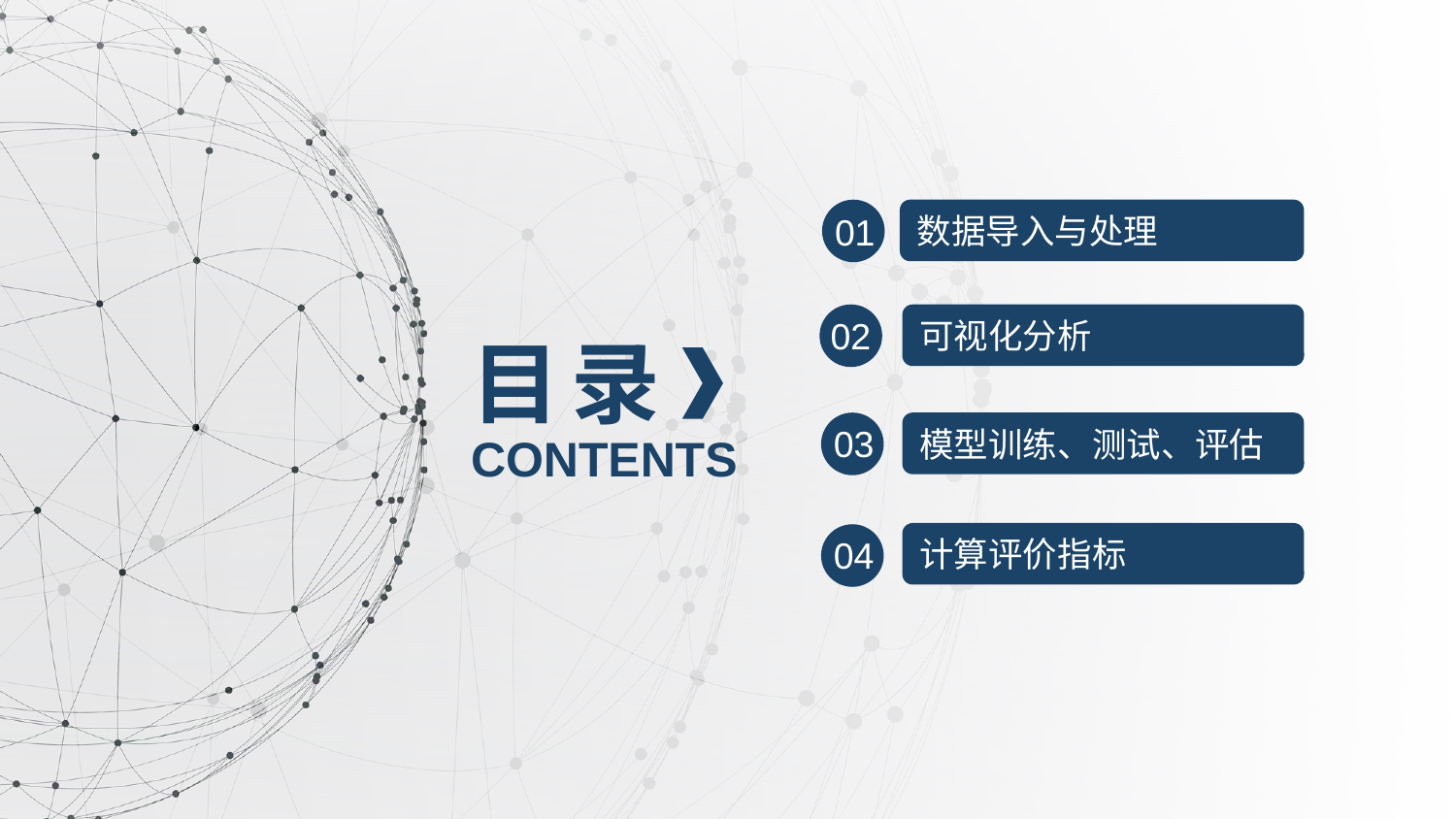

01
数据导入与处理

02
可视化分析
目 录

03
模型训练、测试、评估
CONTENTS
计算评价指标

04